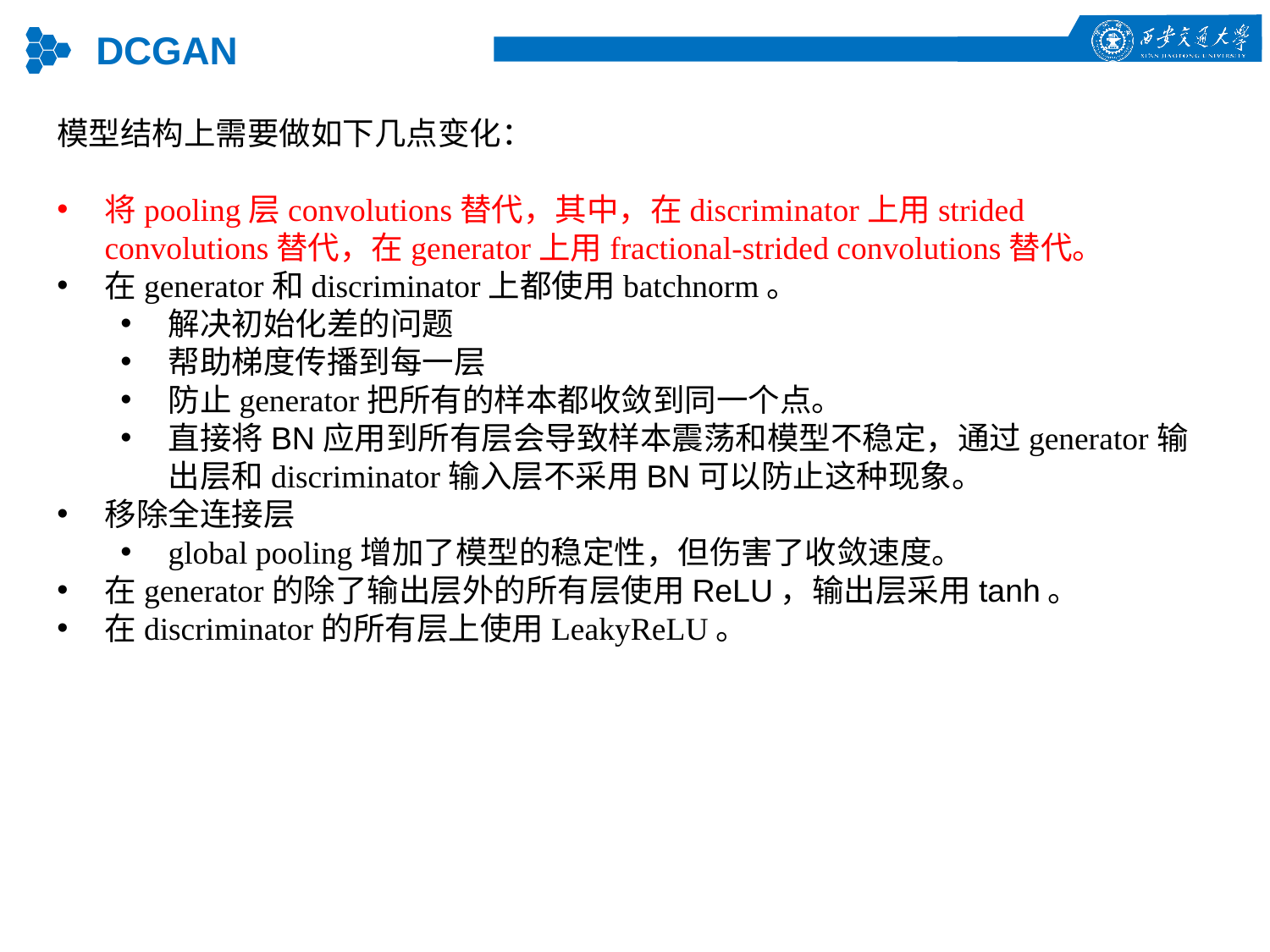

DCGAN

模型结构上需要做如下几点变化：

将pooling层convolutions替代，其中，在discriminator上用strided convolutions替代，在generator上用fractional-strided convolutions替代。
在generator和discriminator上都使用batchnorm。
解决初始化差的问题
帮助梯度传播到每一层
防止generator把所有的样本都收敛到同一个点。
直接将BN应用到所有层会导致样本震荡和模型不稳定，通过generator输出层和discriminator输入层不采用BN可以防止这种现象。
移除全连接层
global pooling增加了模型的稳定性，但伤害了收敛速度。
在generator的除了输出层外的所有层使用ReLU，输出层采用tanh。
在discriminator的所有层上使用LeakyReLU。